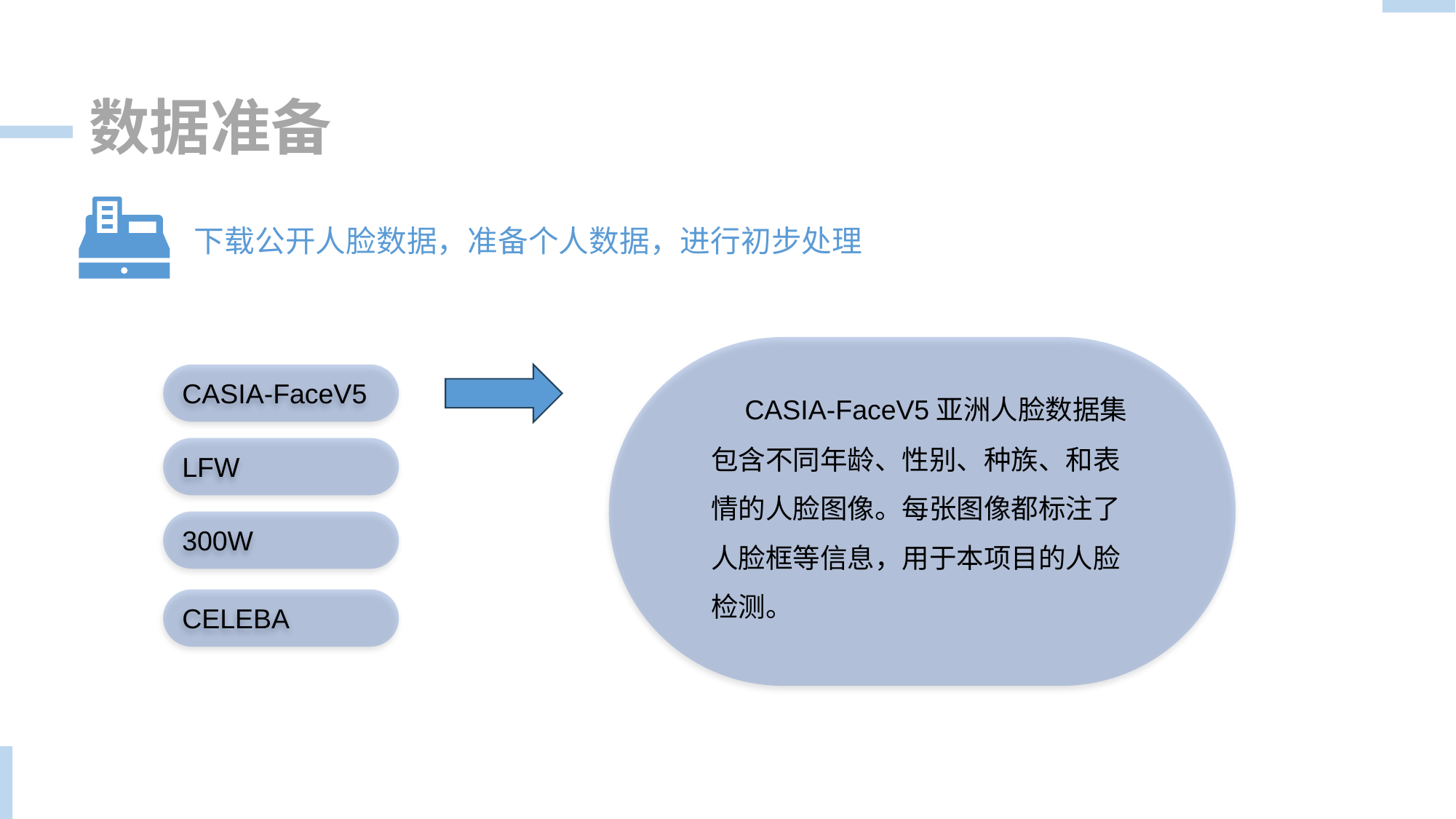

数据准备

下载公开人脸数据，准备个人数据，进行初步处理

CASIA-FaceV5

    CASIA-FaceV5亚洲人脸数据集包含不同年龄、性别、种族、和表情的人脸图像。每张图像都标注了人脸框等信息，用于本项目的人脸检测。
LFW
300W
CELEBA